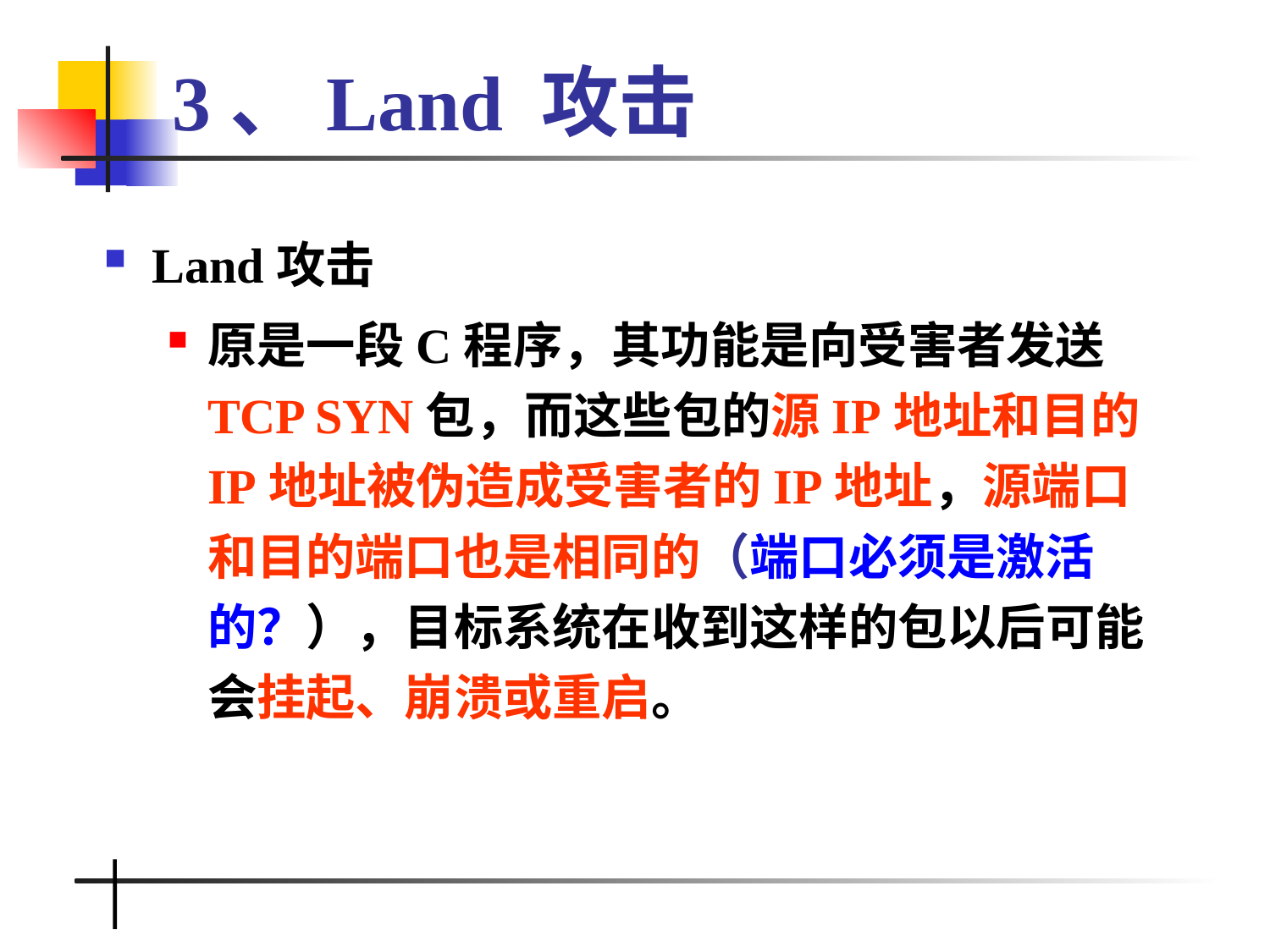

# 3、Land 攻击
Land攻击
原是一段C程序，其功能是向受害者发送TCP SYN包，而这些包的源IP地址和目的IP地址被伪造成受害者的IP地址，源端口和目的端口也是相同的（端口必须是激活的？），目标系统在收到这样的包以后可能会挂起、崩溃或重启。